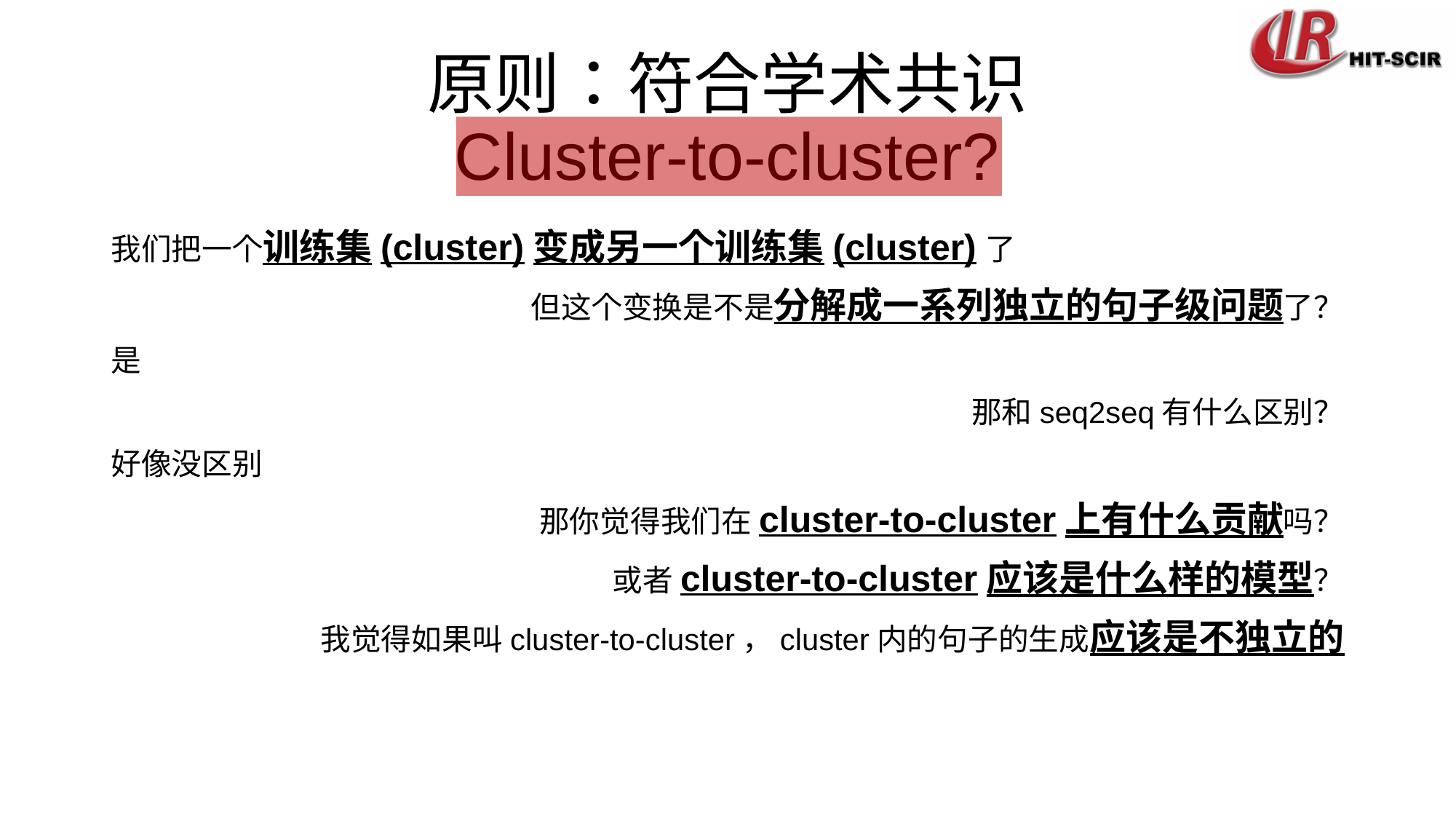

# 原则：符合学术共识 Cluster-to-cluster?

我们把一个训练集(cluster)变成另一个训练集(cluster)了
但这个变换是不是分解成一系列独立的句子级问题了？
是
那和seq2seq有什么区别？
好像没区别
那你觉得我们在cluster-to-cluster上有什么贡献吗？
或者cluster-to-cluster应该是什么样的模型？
我觉得如果叫cluster-to-cluster，cluster内的句子的生成应该是不独立的